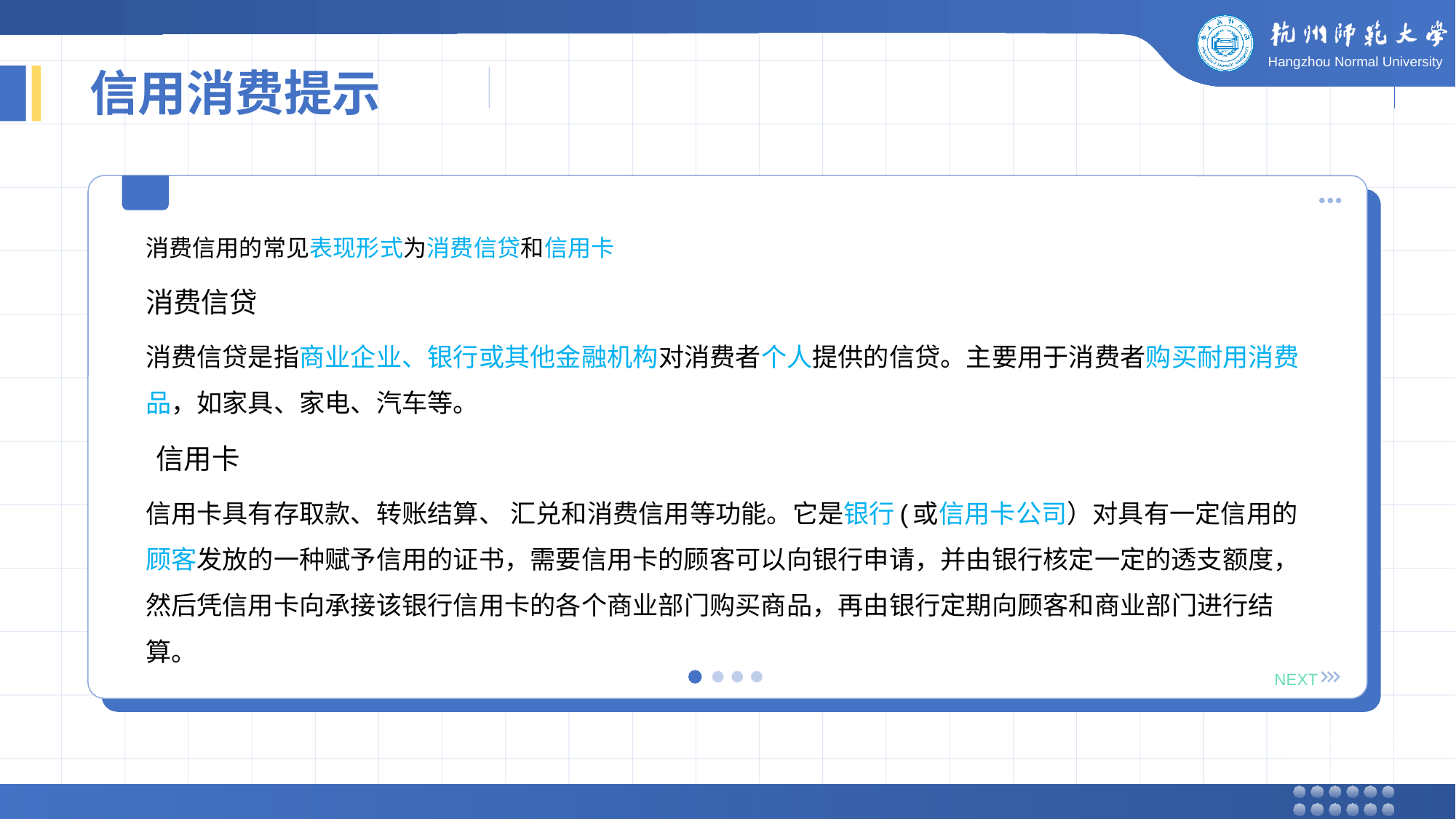

信用消费提示

消费信用的常见表现形式为消费信贷和信用卡
消费信贷
消费信贷是指商业企业、银行或其他金融机构对消费者个人提供的信贷。主要用于消费者购买耐用消费品，如家具、家电、汽车等。
 信用卡
信用卡具有存取款、转账结算、 汇兑和消费信用等功能。它是银行(或信用卡公司）对具有一定信用的顾客发放的一种赋予信用的证书，需要信用卡的顾客可以向银行申请，并由银行核定一定的透支额度，然后凭信用卡向承接该银行信用卡的各个商业部门购买商品，再由银行定期向顾客和商业部门进行结算。
NEXT

信用卡还款规划